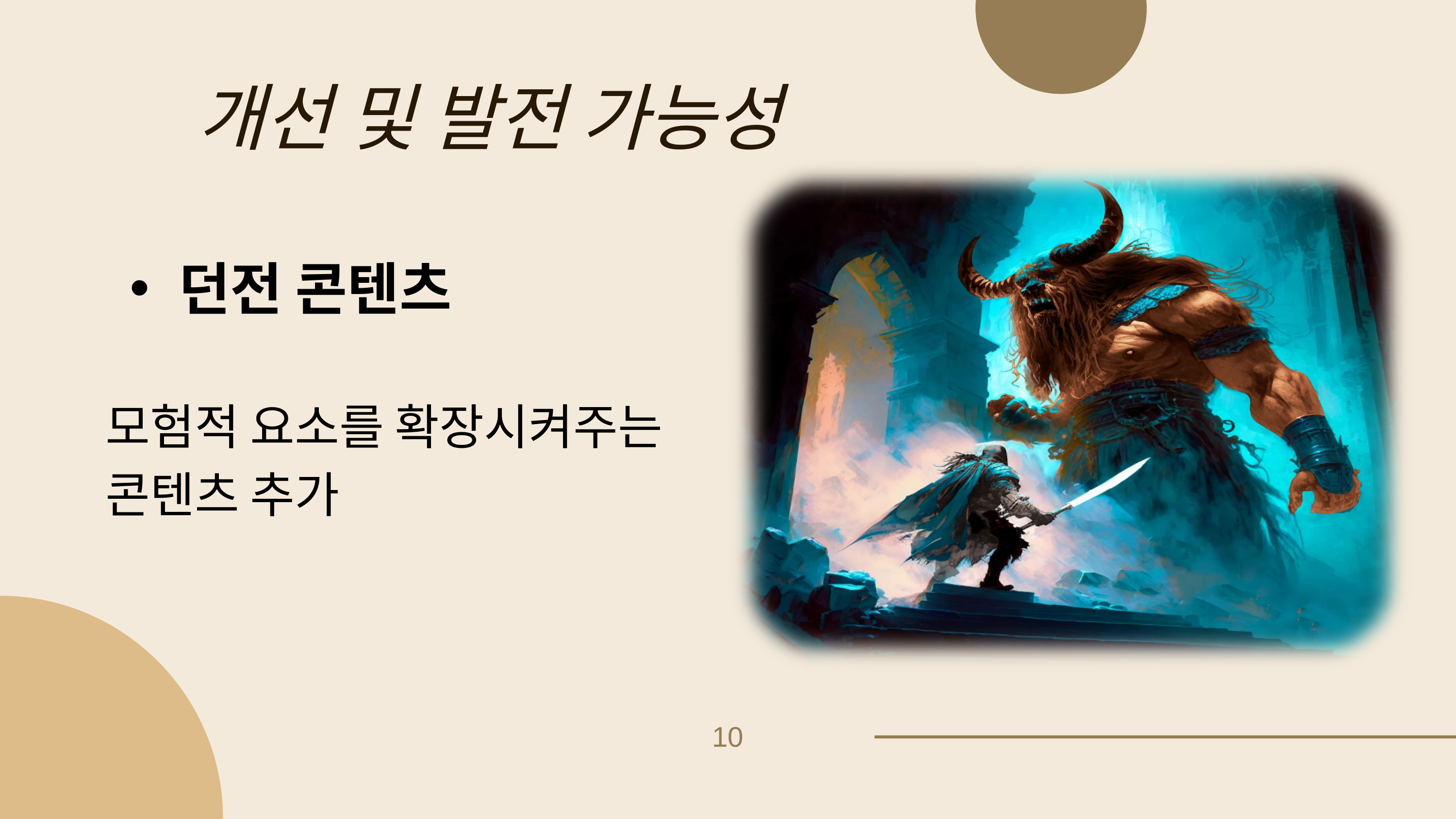

개선 및 발전 가능성

던전 콘텐츠
모험적 요소를 확장시켜주는
콘텐츠 추가

10